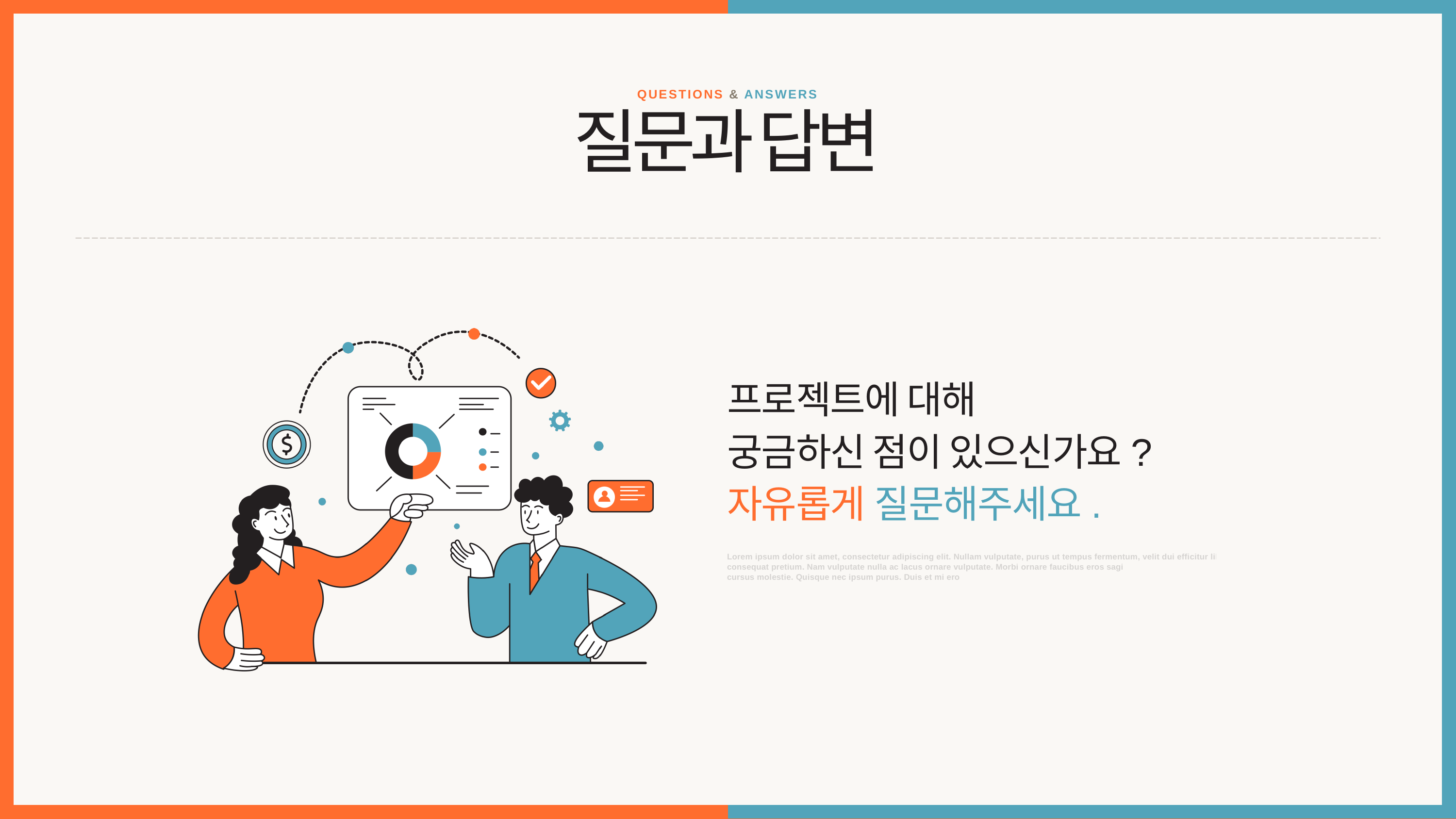

QUESTIONS & ANSWERS
질문과 답변

프로젝트에 대해
궁금하신 점이 있으신가요?
자유롭게 질문해주세요.
Lorem ipsum dolor sit amet, consectetur adipiscing elit. Nullam vulputate, purus ut tempus fermentum, velit dui efficitur libero
consequat pretium. Nam vulputate nulla ac lacus ornare vulputate. Morbi ornare faucibus eros sagittis
cursus molestie. Quisque nec ipsum purus. Duis et mi eros.